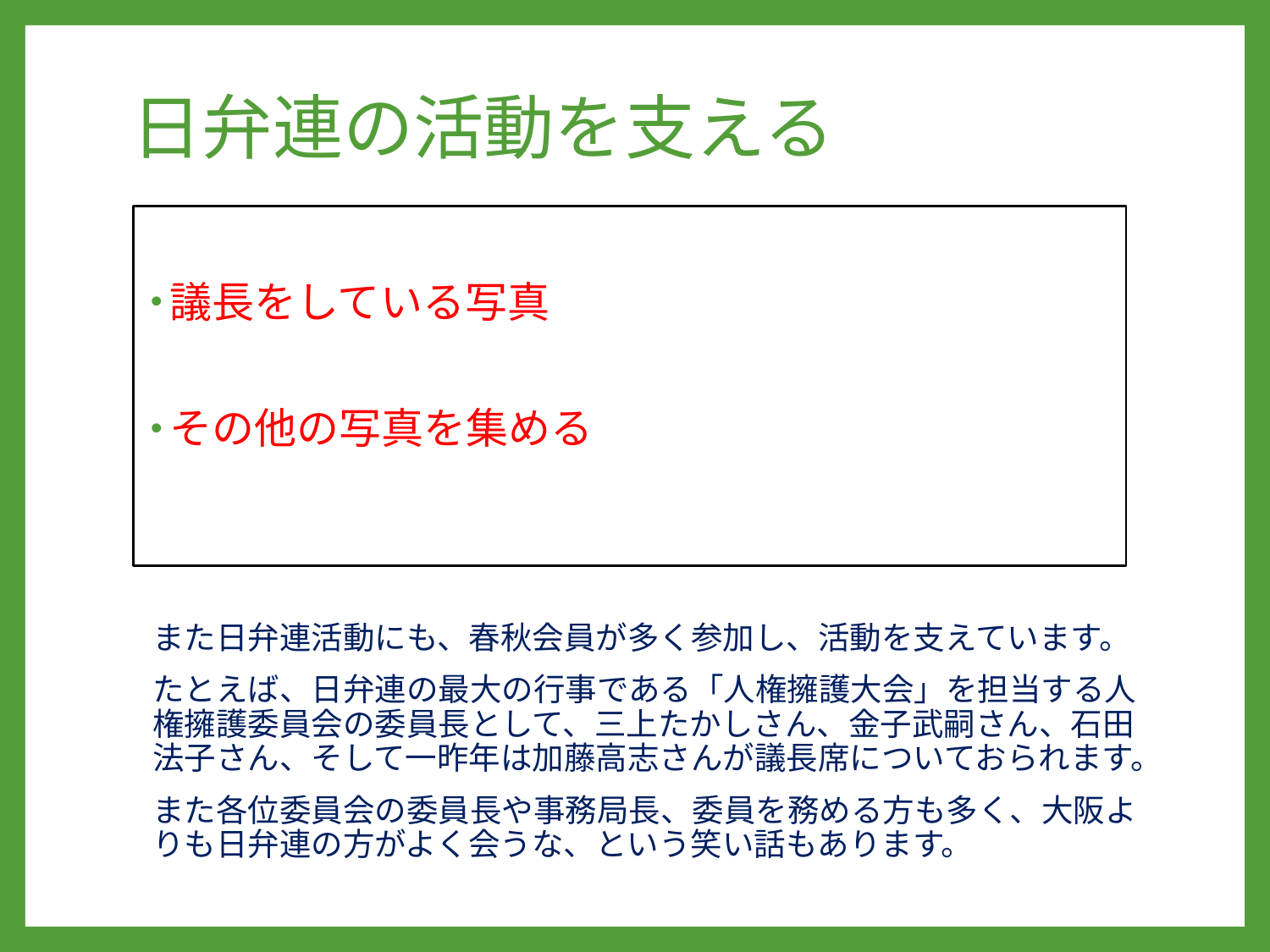

# 日弁連の活動を支える

議長をしている写真

その他の写真を集める
また日弁連活動にも、春秋会員が多く参加し、活動を支えています。
たとえば、日弁連の最大の行事である「人権擁護大会」を担当する人権擁護委員会の委員長として、三上たかしさん、金子武嗣さん、石田法子さん、そして一昨年は加藤高志さんが議長席についておられます。
また各位委員会の委員長や事務局長、委員を務める方も多く、大阪よりも日弁連の方がよく会うな、という笑い話もあります。